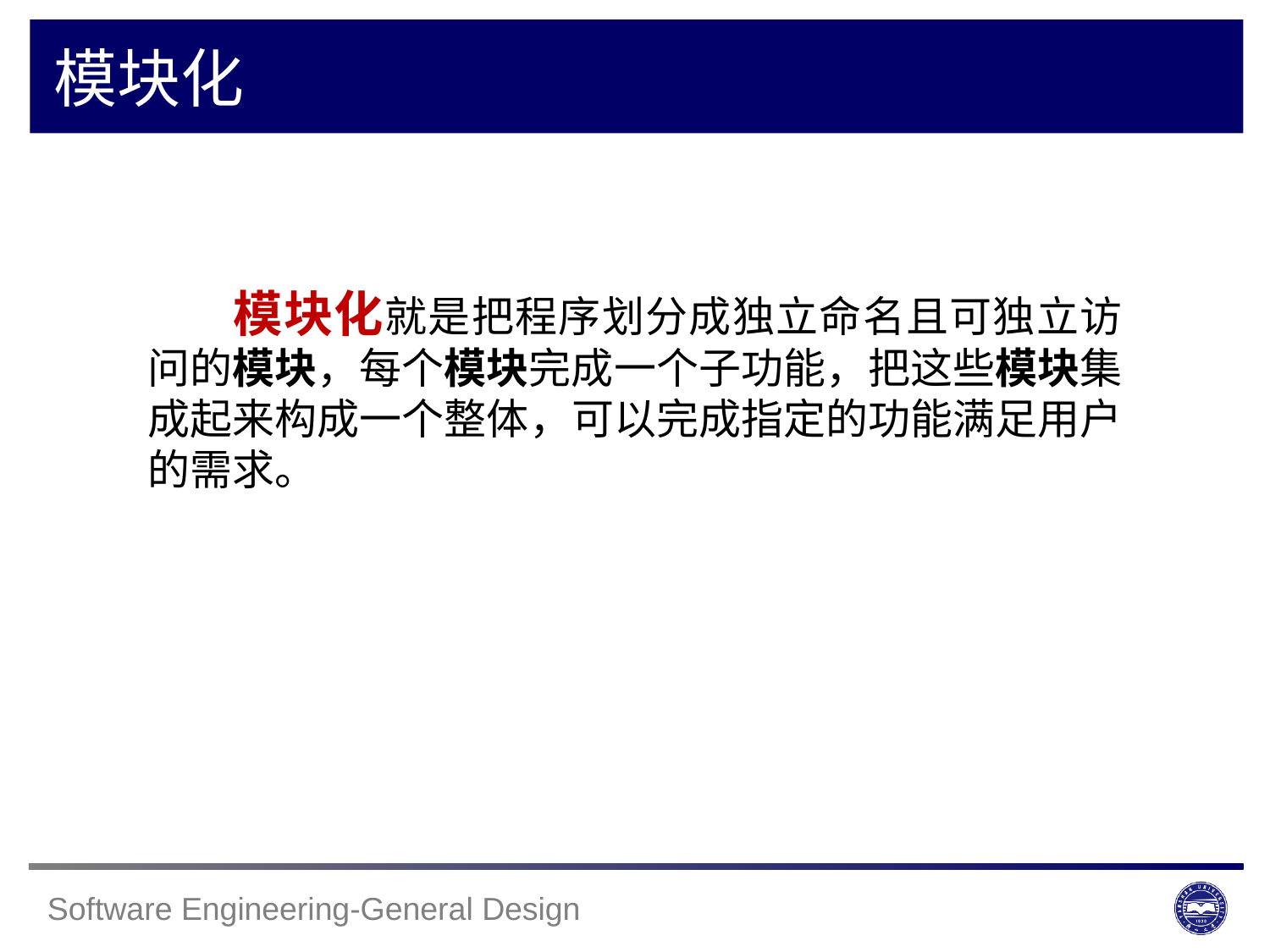

模块化
       模块化就是把程序划分成独立命名且可独立访问的模块，每个模块完成一个子功能，把这些模块集成起来构成一个整体，可以完成指定的功能满足用户的需求。